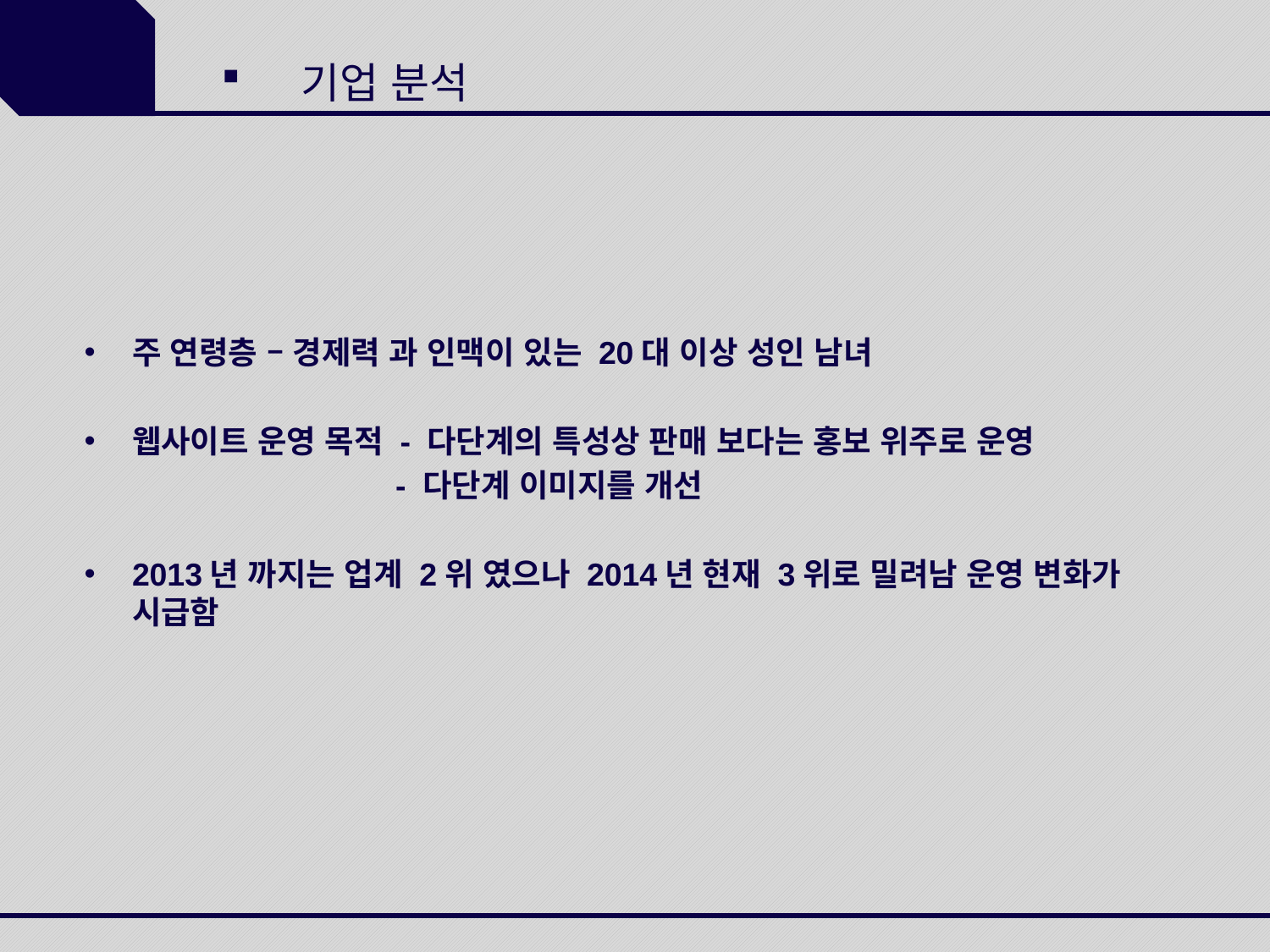

# 기업 분석
주 연령층 – 경제력 과 인맥이 있는 20대 이상 성인 남녀

웹사이트 운영 목적 - 다단계의 특성상 판매 보다는 홍보 위주로 운영
                                   - 다단계 이미지를 개선

2013년 까지는 업계 2위 였으나 2014년 현재 3위로 밀려남 운영 변화가 시급함